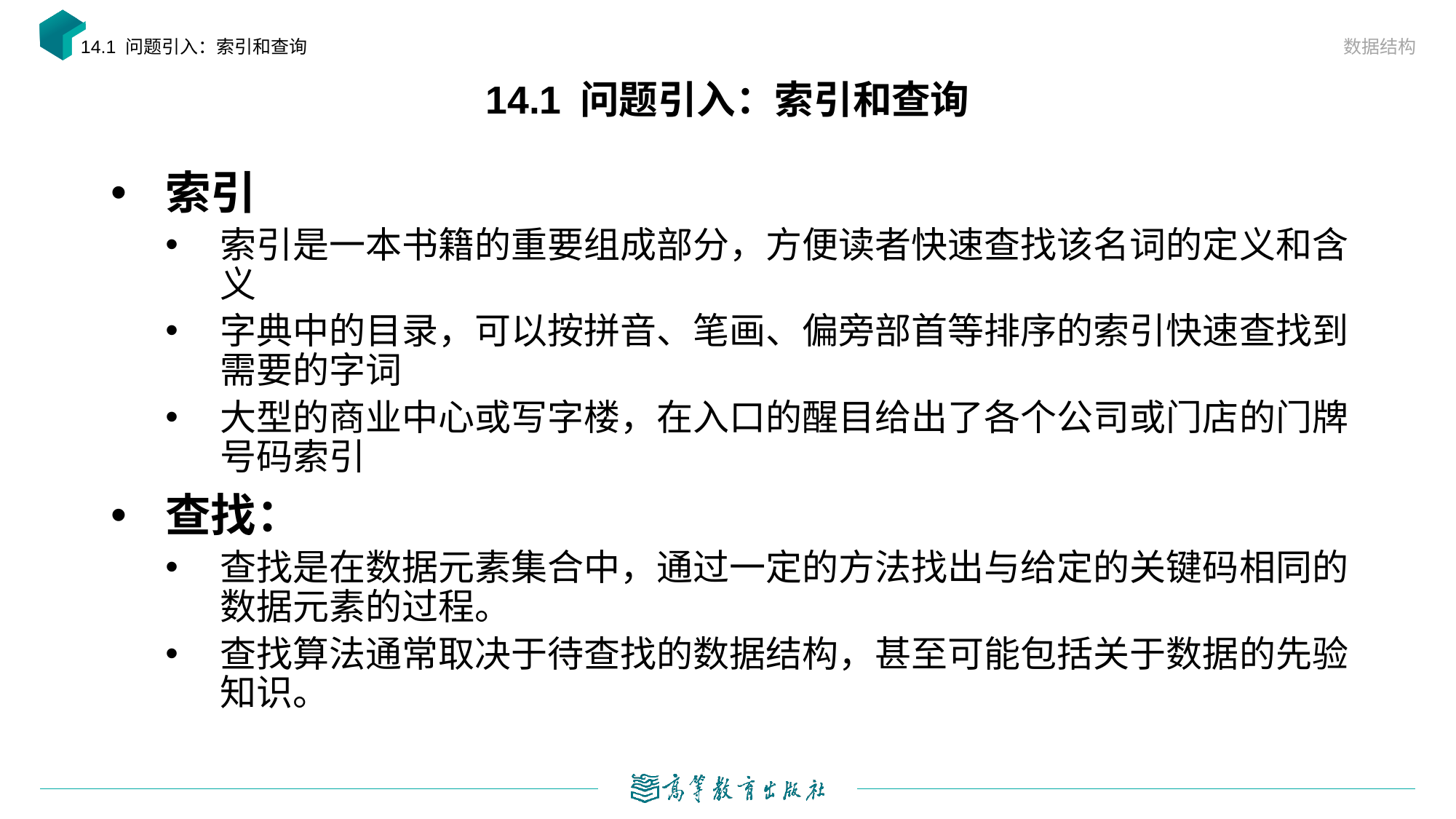

数据结构
14.1 问题引入：索引和查询
# 14.1 问题引入：索引和查询
索引
索引是一本书籍的重要组成部分，方便读者快速查找该名词的定义和含义
字典中的目录，可以按拼音、笔画、偏旁部首等排序的索引快速查找到需要的字词
大型的商业中心或写字楼，在入口的醒目给出了各个公司或门店的门牌号码索引
查找：
查找是在数据元素集合中，通过一定的方法找出与给定的关键码相同的数据元素的过程。
查找算法通常取决于待查找的数据结构，甚至可能包括关于数据的先验知识。